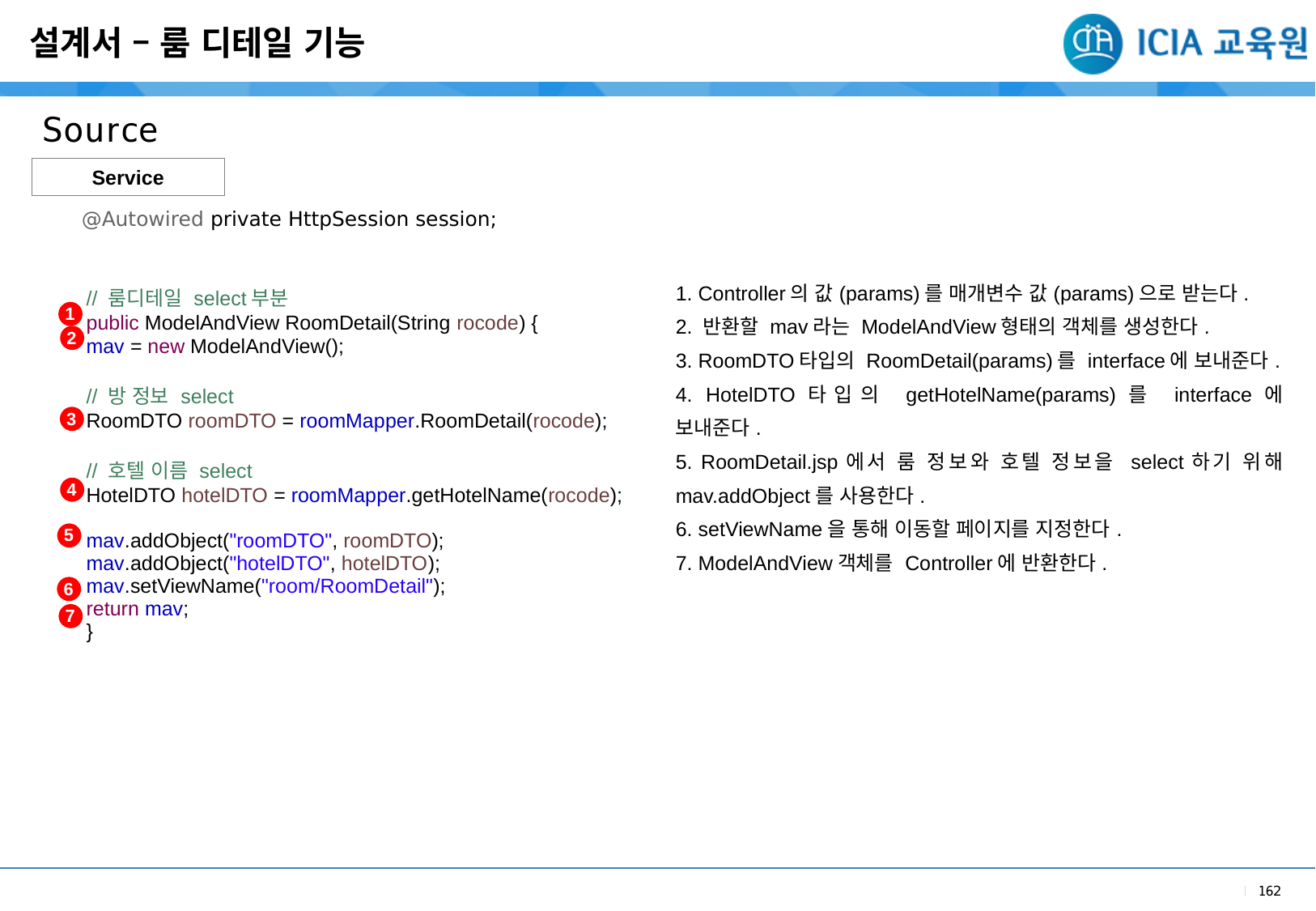

설계서 – 룸 디테일 기능
Source
|  |
| --- |
| 1. Controller의 값(params)를 매개변수 값(params)으로 받는다. 2. 반환할 mav라는 ModelAndView형태의 객체를 생성한다. 3. RoomDTO타입의 RoomDetail(params)를 interface에 보내준다. 4. HotelDTO타입의 getHotelName(params)를 interface에 보내준다. 5. RoomDetail.jsp에서 룸 정보와 호텔 정보을 select하기 위해 mav.addObject를 사용한다. 6. setViewName을 통해 이동할 페이지를 지정한다. 7. ModelAndView객체를 Controller에 반환한다. |
Service
@Autowired private HttpSession session;
|  |
| --- |
| // 룸디테일 select부분 public ModelAndView RoomDetail(String rocode) { mav = new ModelAndView(); // 방 정보 select RoomDTO roomDTO = roomMapper.RoomDetail(rocode); // 호텔 이름 select HotelDTO hotelDTO = roomMapper.getHotelName(rocode); mav.addObject("roomDTO", roomDTO); mav.addObject("hotelDTO", hotelDTO); mav.setViewName("room/RoomDetail"); return mav; } |
|  |
1

2

3

4

5

6

7